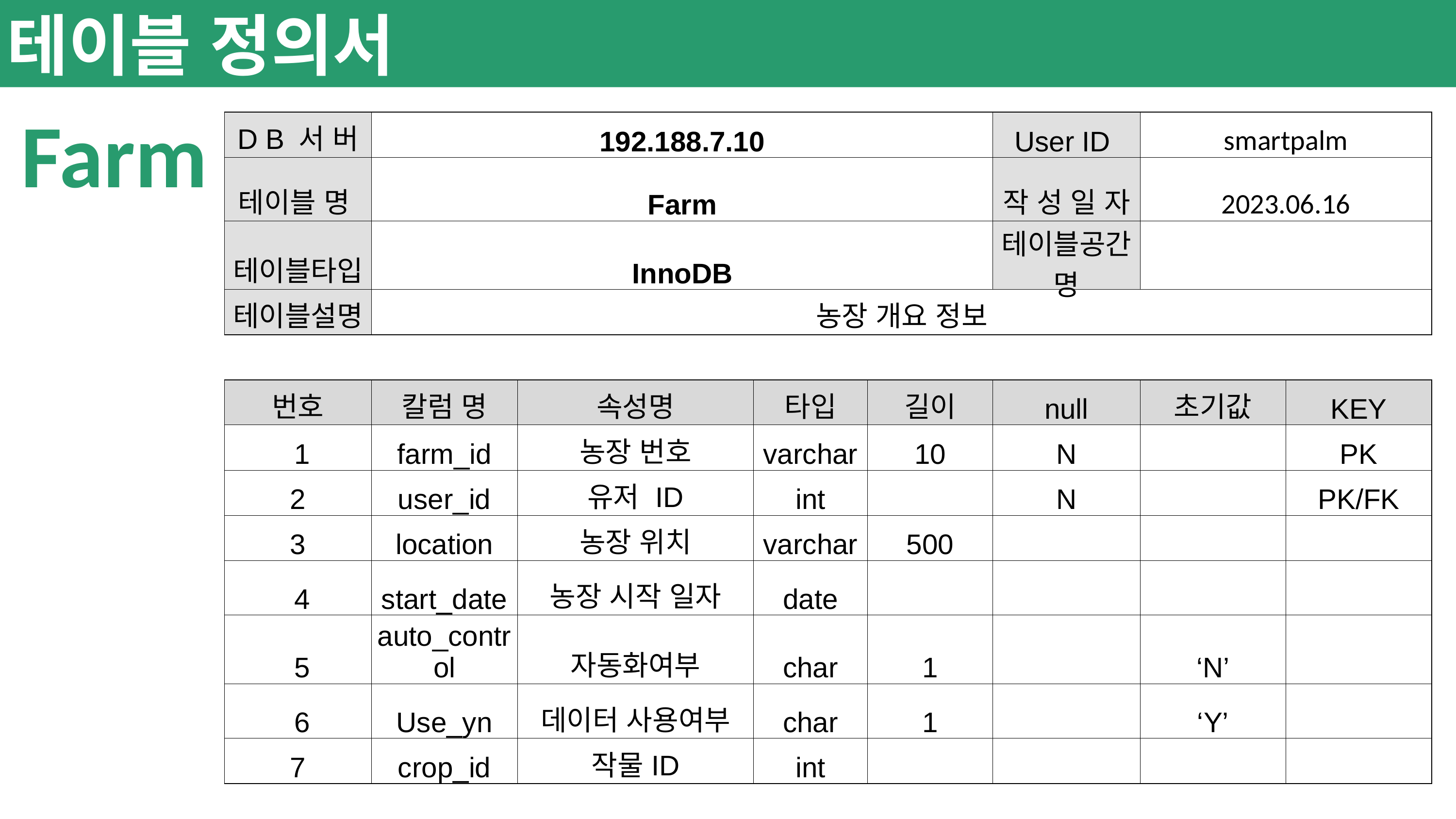

테이블 정의서
Farm
| D B 서 버 | 192.188.7.10 |  |  |  | User ID | smartpalm |  |
| --- | --- | --- | --- | --- | --- | --- | --- |
| 테이블 명 | Farm |  |  |  | 작 성 일 자 | 2023.06.16 |  |
| 테이블타입 | InnoDB |  |  |  | 테이블공간명 |  |  |
| 테이블설명 | 농장 개요 정보 |  |  |  |  |  |  |
|  |  |  |  |  |  |  |  |
| 번호 | 칼럼 명 | 속성명 | 타입 | 길이 | null | 초기값 | KEY |
| 1 | farm\_id | 농장 번호 | varchar | 10 | N |  | PK |
| 2 | user\_id | 유저 ID | int |  | N |  | PK/FK |
| 3 | location | 농장 위치 | varchar | 500 |  |  |  |
| 4 | start\_date | 농장 시작 일자 | date |  |  |  |  |
| 5 | auto\_control | 자동화여부 | char | 1 |  | ‘N’ |  |
| 6 | Use\_yn | 데이터 사용여부 | char | 1 |  | ‘Y’ |  |
| 7 | crop\_id | 작물ID | int |  |  |  |  |